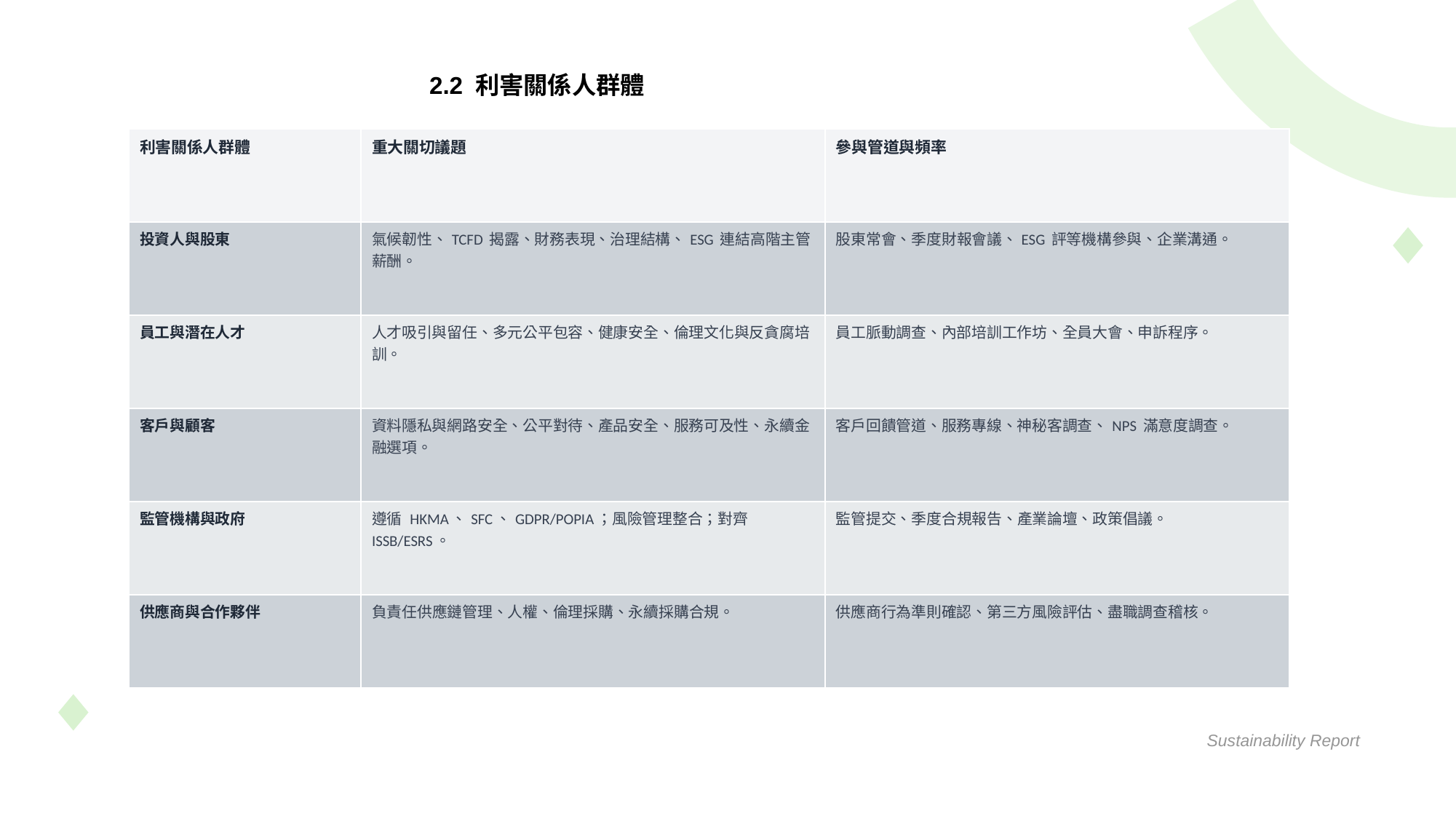

2.2 利害關係人群體
| 利害關係人群體 | 重大關切議題 | 參與管道與頻率 |
| --- | --- | --- |
| 投資人與股東 | 氣候韌性、TCFD 揭露、財務表現、治理結構、ESG 連結高階主管薪酬。 | 股東常會、季度財報會議、ESG 評等機構參與、企業溝通。 |
| 員工與潛在人才 | 人才吸引與留任、多元公平包容、健康安全、倫理文化與反貪腐培訓。 | 員工脈動調查、內部培訓工作坊、全員大會、申訴程序。 |
| 客戶與顧客 | 資料隱私與網路安全、公平對待、產品安全、服務可及性、永續金融選項。 | 客戶回饋管道、服務專線、神秘客調查、NPS 滿意度調查。 |
| 監管機構與政府 | 遵循 HKMA、SFC、GDPR/POPIA；風險管理整合；對齊 ISSB/ESRS。 | 監管提交、季度合規報告、產業論壇、政策倡議。 |
| 供應商與合作夥伴 | 負責任供應鏈管理、人權、倫理採購、永續採購合規。 | 供應商行為準則確認、第三方風險評估、盡職調查稽核。 |
Sustainability Report